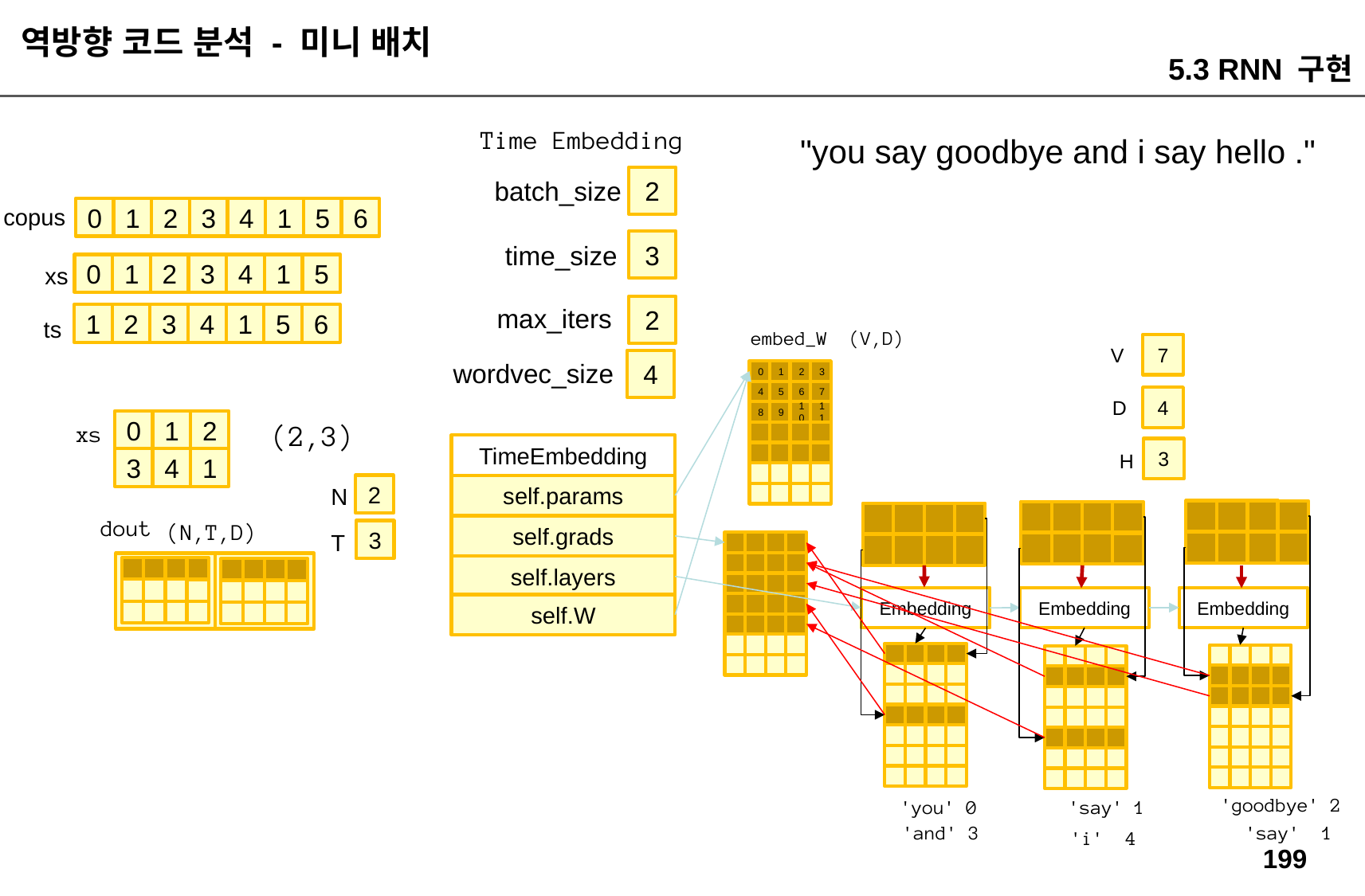

역방향 코드 분석 - 미니 배치
5.3 RNN 구현
Time Embedding
"you say goodbye and i say hello ."
2
batch_size
copus
0
1
2
3
4
1
5
6
3
time_size
0
1
2
3
4
1
5
xs
2
max_iters
1
2
3
4
1
5
6
ts
embed_W  (V,D)
7
V
4
wordvec_size
0
1
2
3
4
5
6
7
4
D
8
9
10
11
(2,3)
0
1
2
xs

TimeEmbedding
3

H
3
4
1

2
self.params
N

dout
(N,T,D)
self.grads
3
T

self.layers

Embedding
Embedding
Embedding

self.W

'goodbye' 2
'you' 0
'say' 1
'and' 3
'say'  1
'i'  4